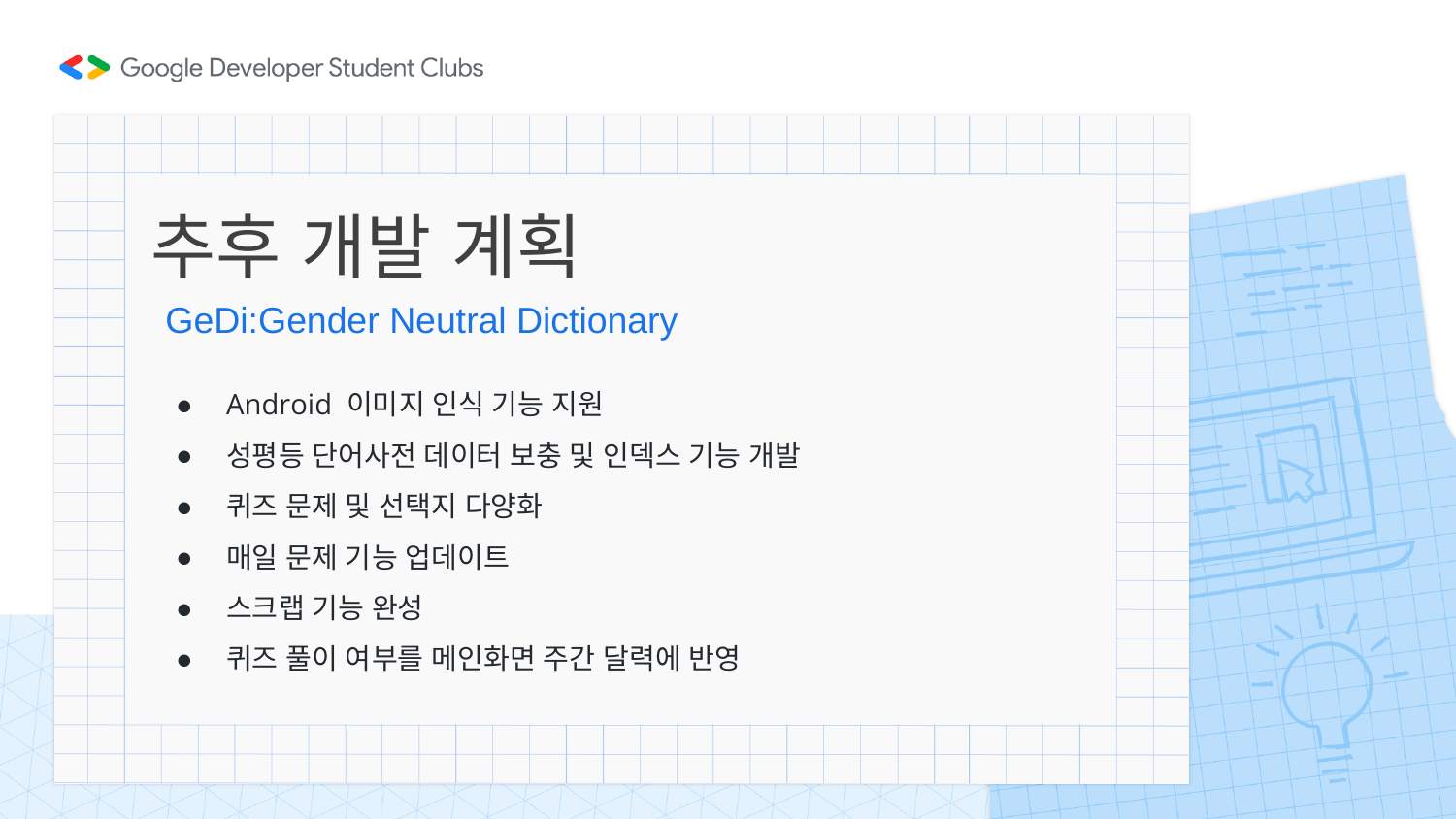

# 추후 개발 계획
GeDi:Gender Neutral Dictionary
Android 이미지 인식 기능 지원
성평등 단어사전 데이터 보충 및 인덱스 기능 개발
퀴즈 문제 및 선택지 다양화
매일 문제 기능 업데이트
스크랩 기능 완성
퀴즈 풀이 여부를 메인화면 주간 달력에 반영